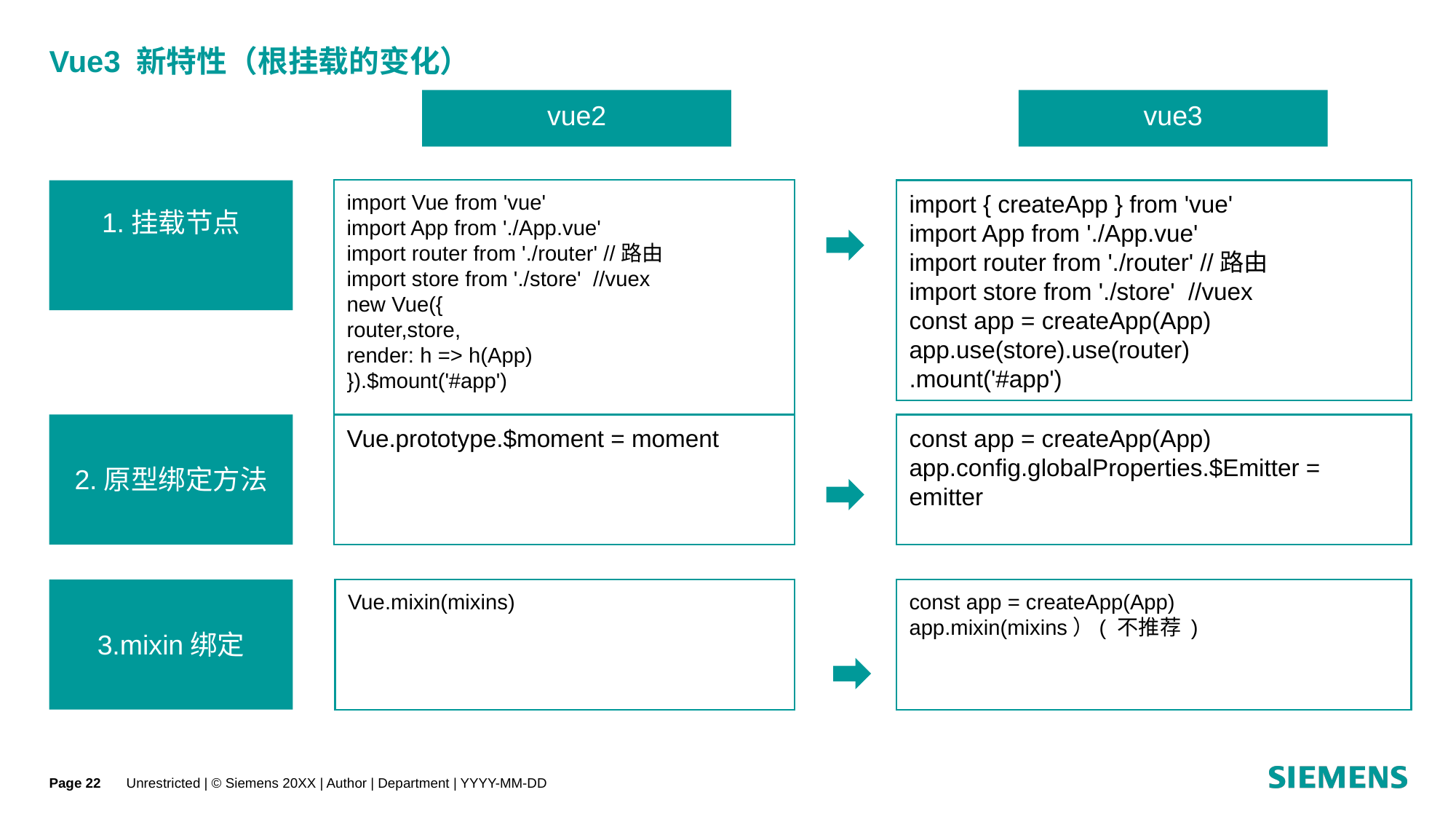

# Vue3 新特性（根挂载的变化）
vue2
vue3
1.挂载节点
import Vue from 'vue'
import App from './App.vue'
import router from './router' //路由
import store from './store'  //vuex
new Vue({
router,store,
render: h => h(App)
}).$mount('#app')
import { createApp } from 'vue'
import App from './App.vue'
import router from './router' //路由
import store from './store'  //vuex
const app = createApp(App)
app.use(store).use(router)
.mount('#app')

2.原型绑定方法
Vue.prototype.$moment = moment
const app = createApp(App)
app.config.globalProperties.$Emitter = emitter

3.mixin绑定
Vue.mixin(mixins)
const app = createApp(App)
app.mixin(mixins）( 不推荐 )

Page 22
Unrestricted | © Siemens 20XX | Author | Department | YYYY-MM-DD